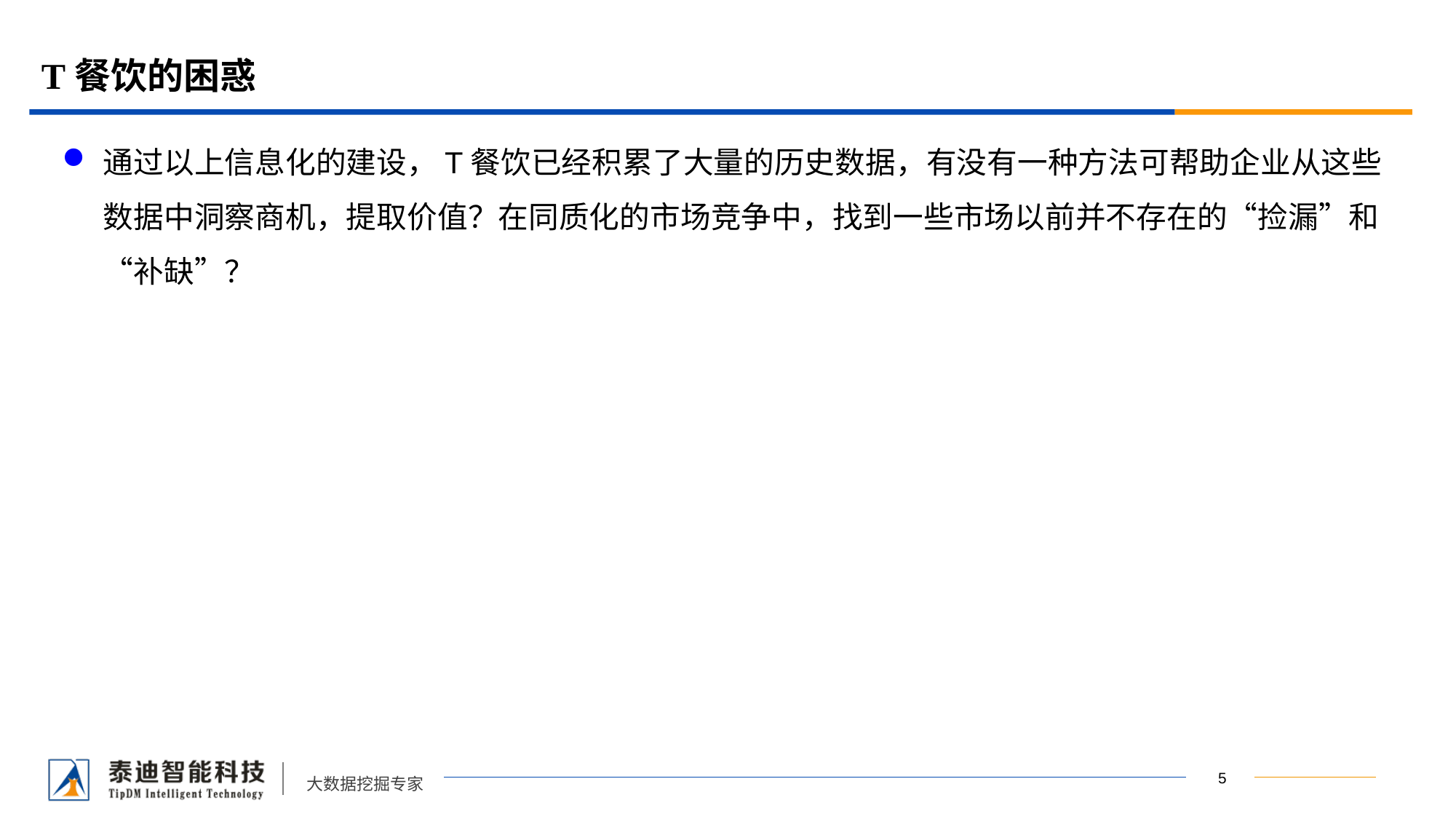

# T餐饮的困惑
通过以上信息化的建设，T餐饮已经积累了大量的历史数据，有没有一种方法可帮助企业从这些数据中洞察商机，提取价值？在同质化的市场竞争中，找到一些市场以前并不存在的“捡漏”和“补缺”？